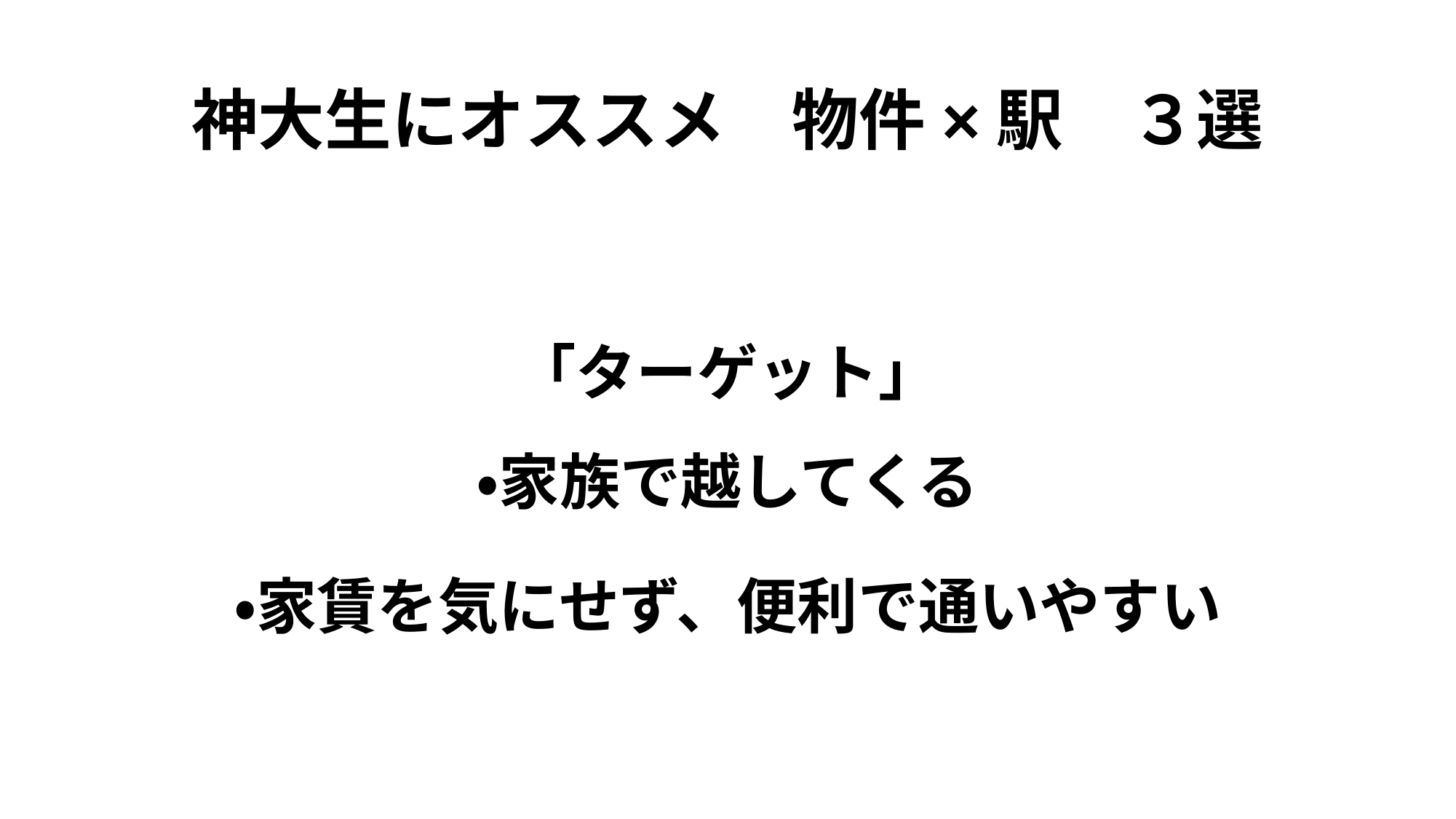

# 神大生にオススメ　物件×駅　３選
「ターゲット」
・家族で越してくる
・家賃を気にせず、便利で通いやすい